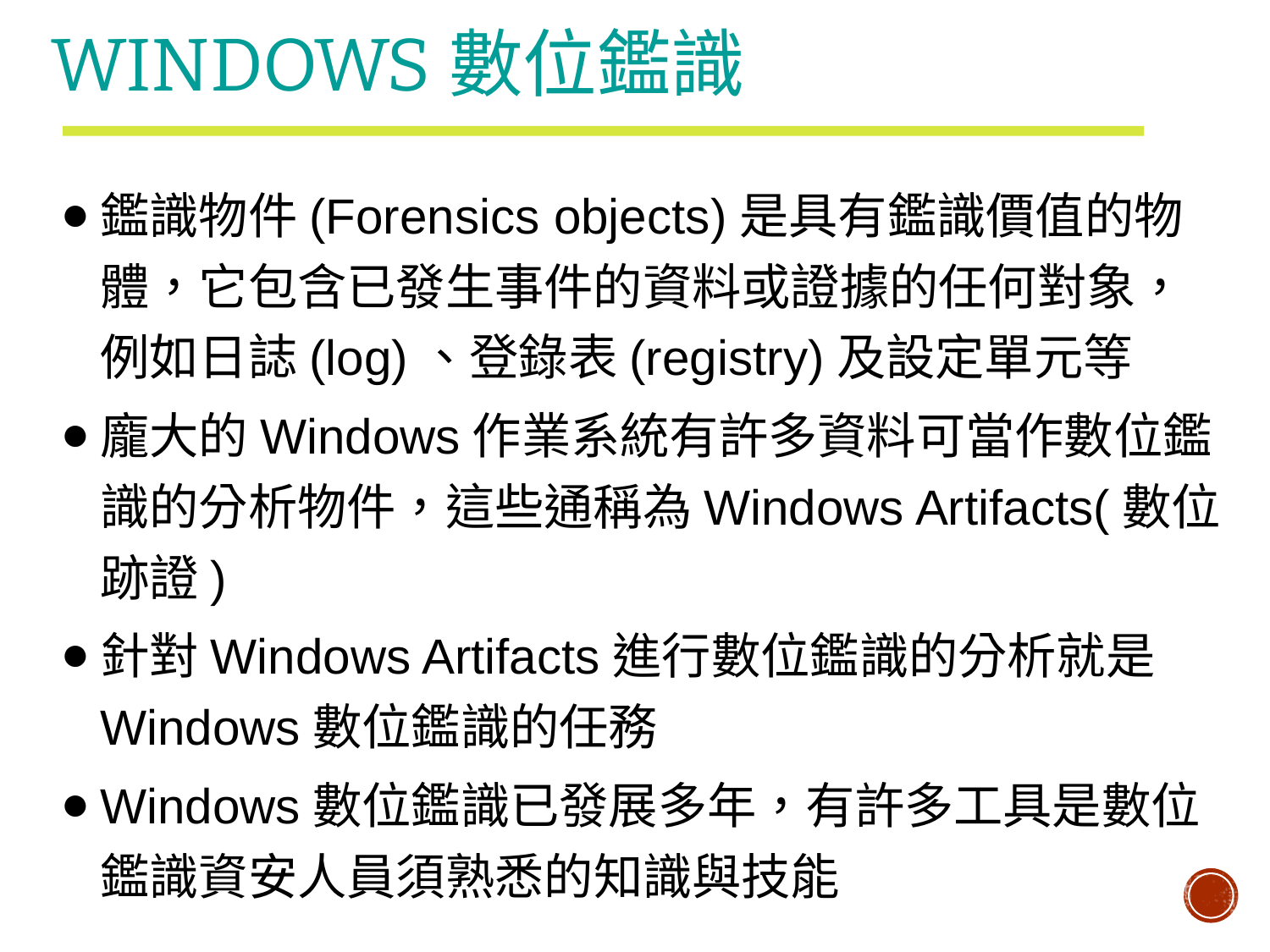

# Windows數位鑑識
鑑識物件(Forensics objects)是具有鑑識價值的物體，它包含已發生事件的資料或證據的任何對象，例如日誌(log)、登錄表(registry)及設定單元等
龐大的Windows作業系統有許多資料可當作數位鑑識的分析物件，這些通稱為Windows Artifacts(數位跡證)
針對Windows Artifacts進行數位鑑識的分析就是Windows數位鑑識的任務
Windows數位鑑識已發展多年，有許多工具是數位鑑識資安人員須熟悉的知識與技能